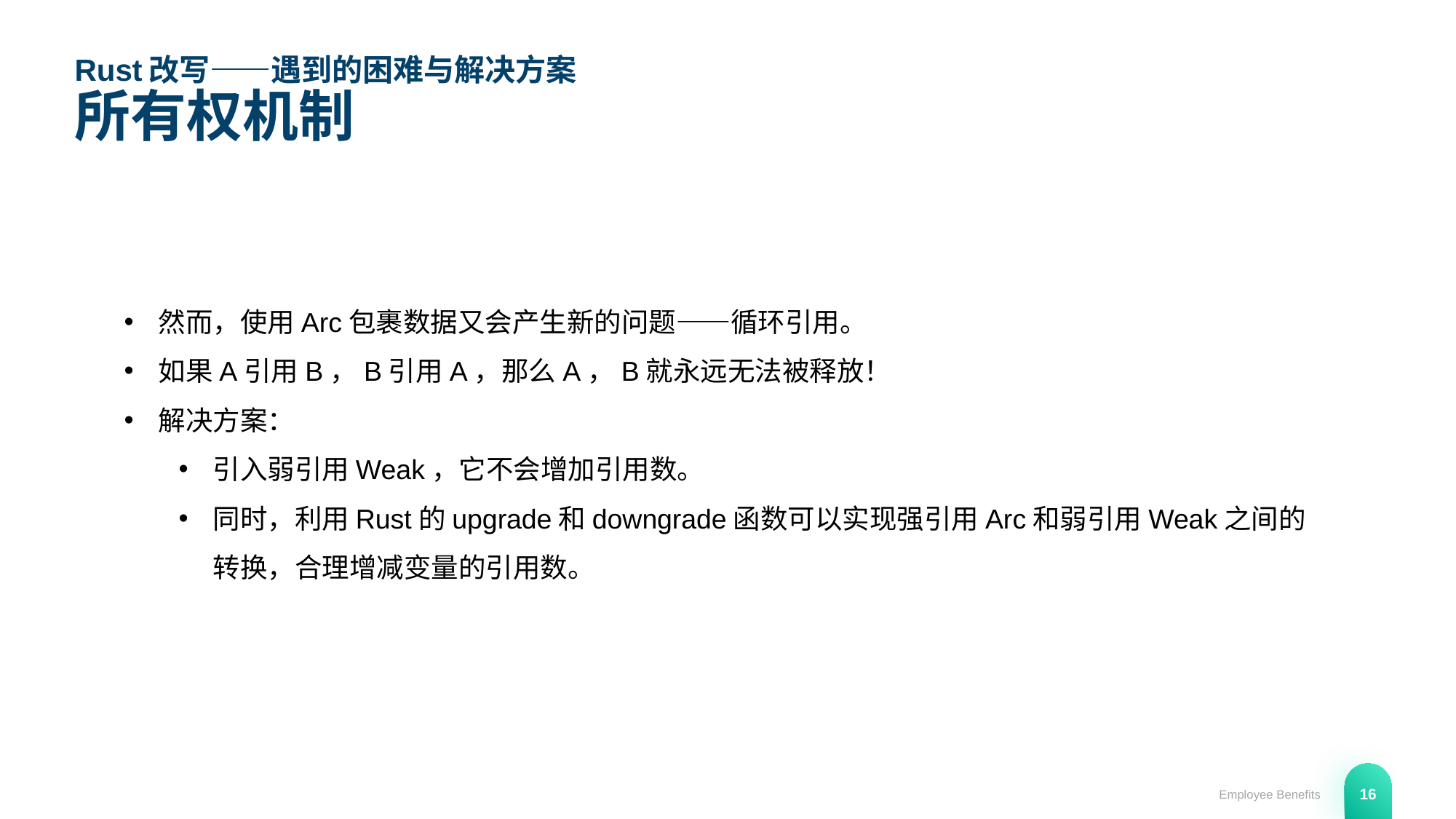

# Rust改写——遇到的困难与解决方案 所有权机制
然而，使用Arc包裹数据又会产生新的问题——循环引用。
如果A引用B，B引用A，那么A，B就永远无法被释放！
解决方案：
引入弱引用Weak，它不会增加引用数。
同时，利用Rust的upgrade和downgrade函数可以实现强引用Arc和弱引用Weak之间的转换，合理增减变量的引用数。